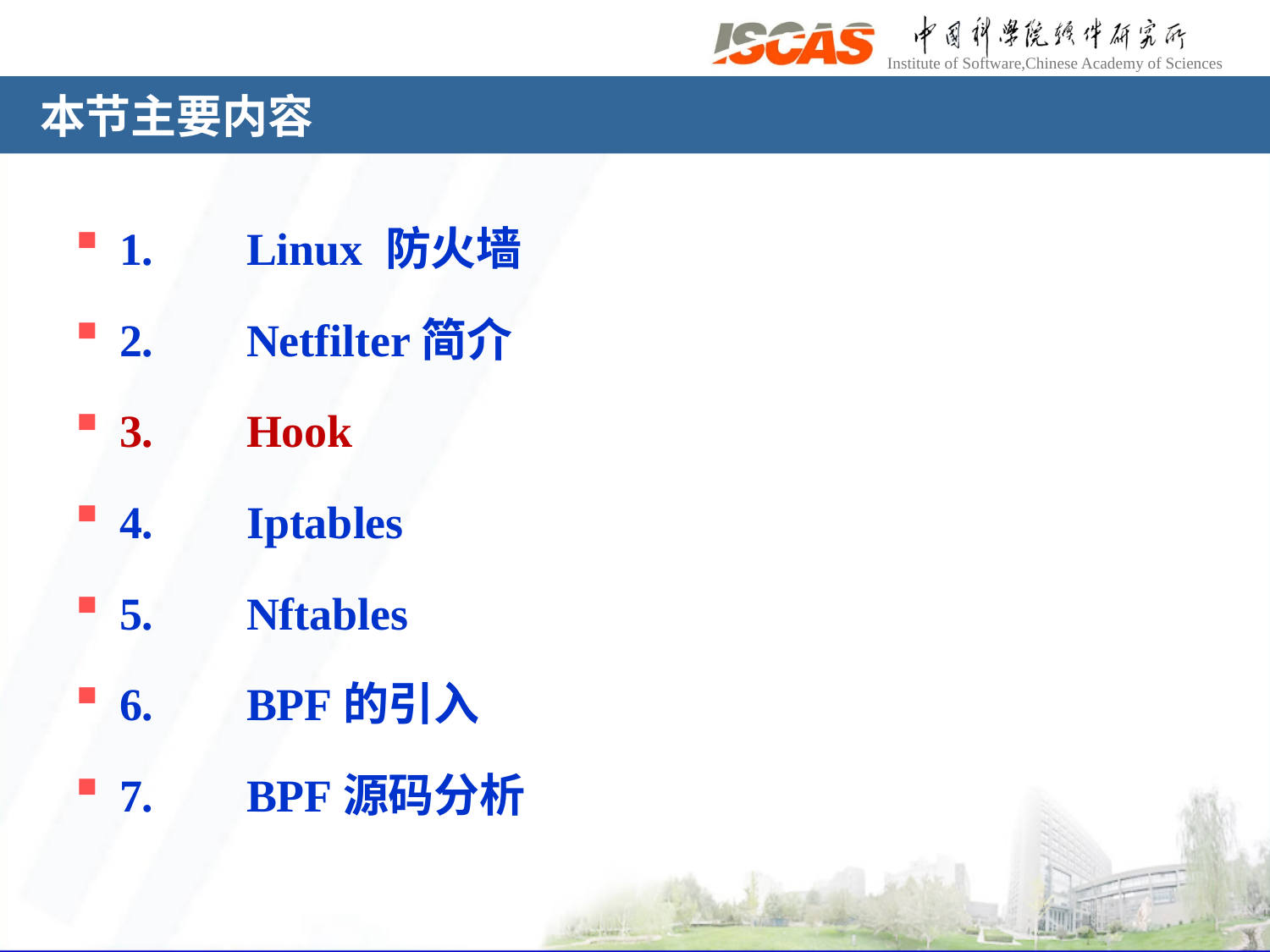

# 本节主要内容
1.	Linux 防火墙
2.	Netfilter简介
3.	Hook
4.	Iptables
5.	Nftables
6.	BPF的引入
7.	BPF源码分析